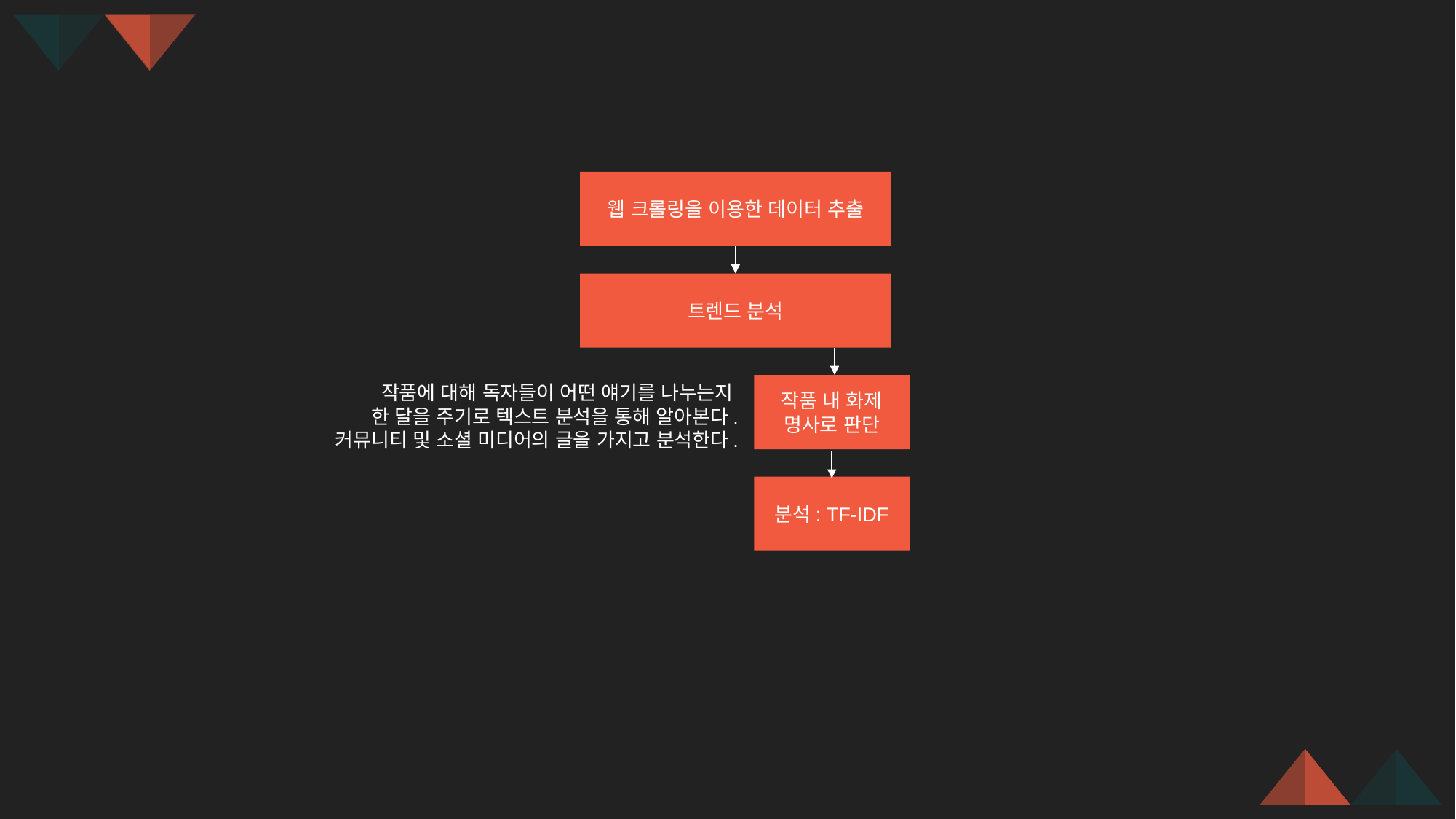

웹 크롤링을 이용한 데이터 추출
트렌드 분석
작품에 대해 독자들이 어떤 얘기를 나누는지
한 달을 주기로 텍스트 분석을 통해 알아본다.
 커뮤니티 및 소셜 미디어의 글을 가지고 분석한다.
작품 내 화제
명사로 판단
분석: TF-IDF